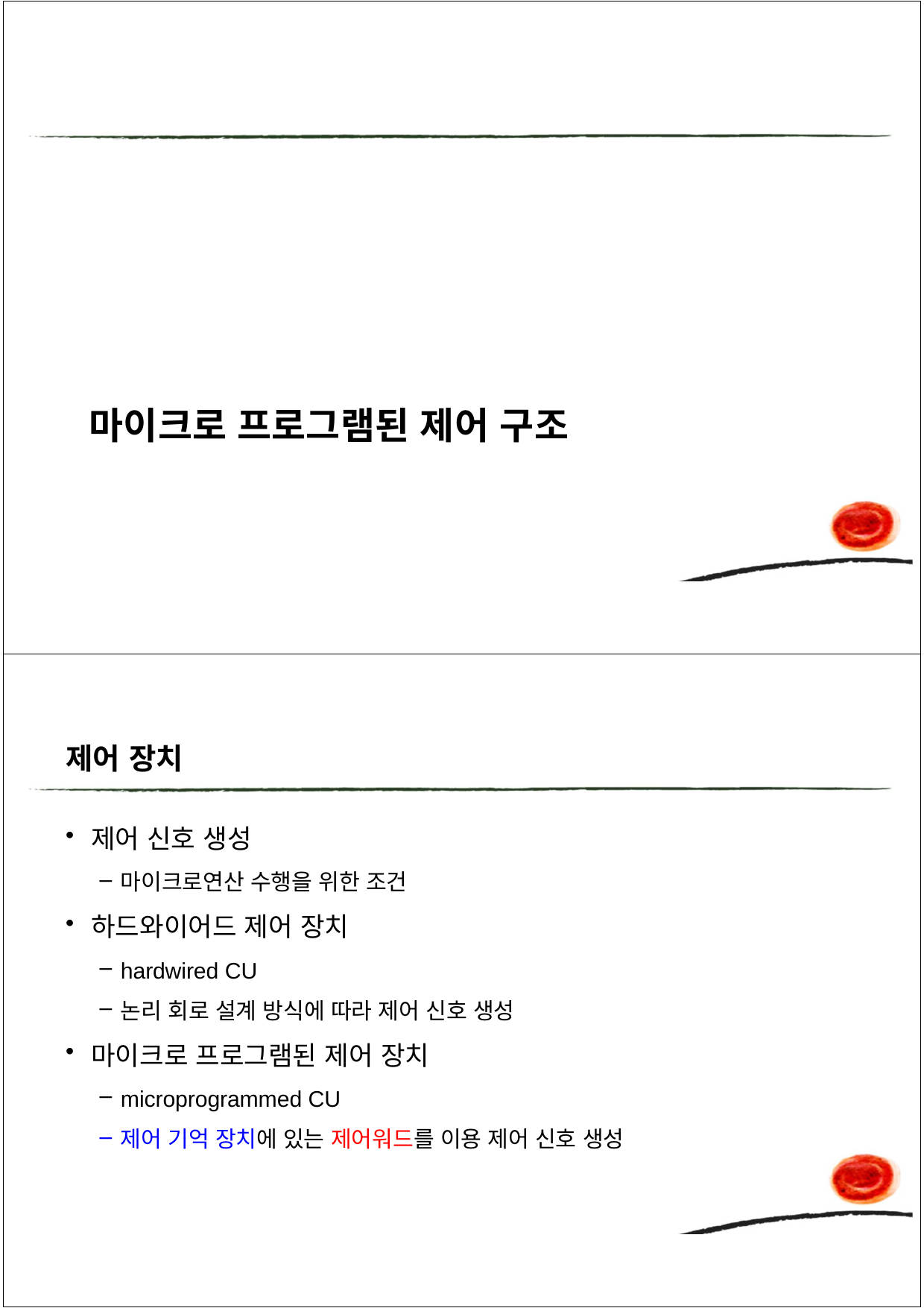

# 마이크로 프로그램된 제어 구조

제어 장치

제어 신호 생성
마이크로연산 수행을 위한 조건
하드와이어드 제어 장치
hardwired CU
논리 회로 설계 방식에 따라 제어 신호 생성
마이크로 프로그램된 제어 장치
microprogrammed CU
제어 기억 장치에 있는 제어워드를 이용 제어 신호 생성